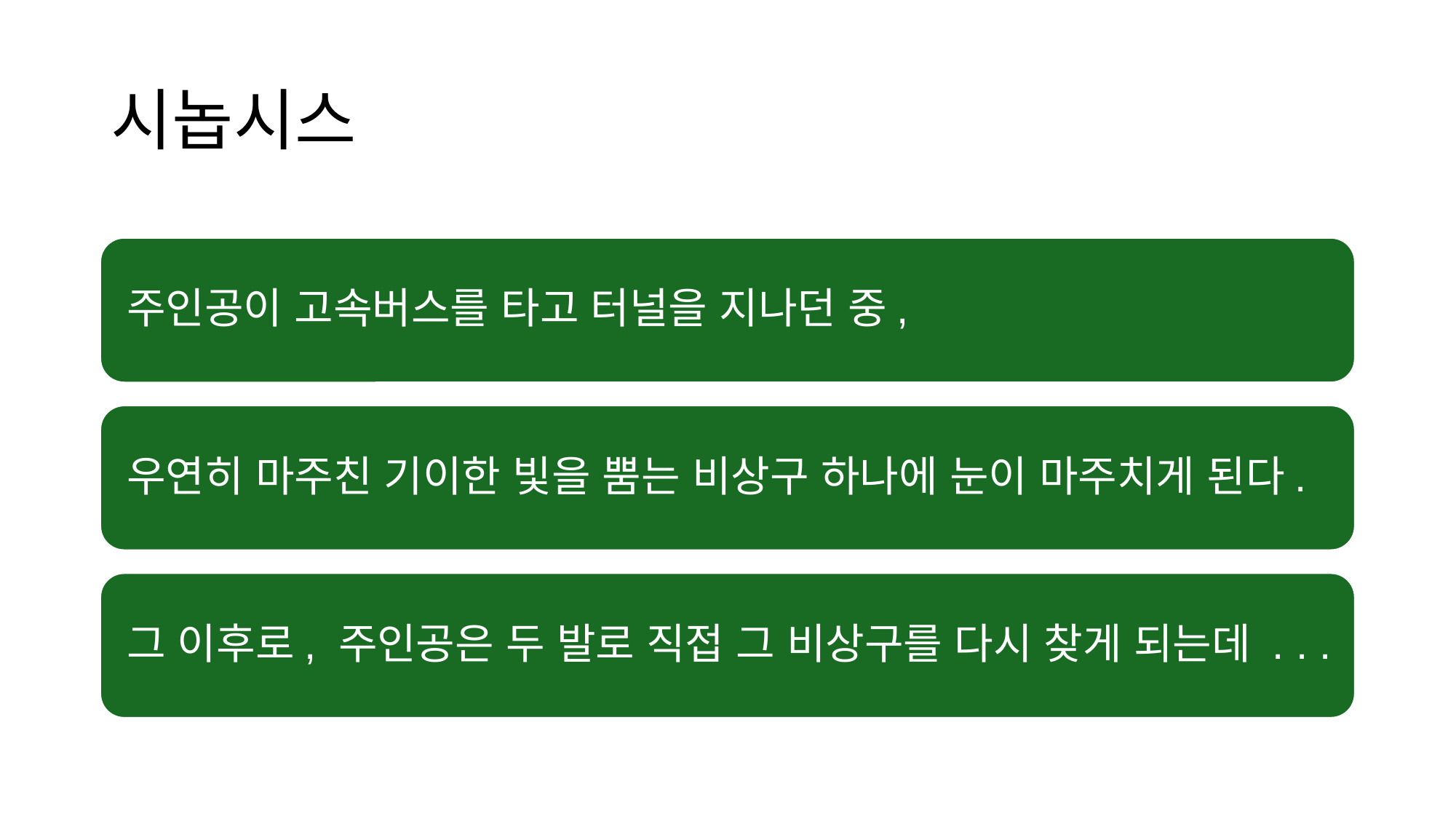

# 시놉시스
주인공이 고속버스를 타고 터널을 지나던 중,
우연히 마주친 기이한 빛을 뿜는 비상구 하나에 눈이 마주치게 된다.
그 이후로, 주인공은 두 발로 직접 그 비상구를 다시 찾게 되는데 . . .